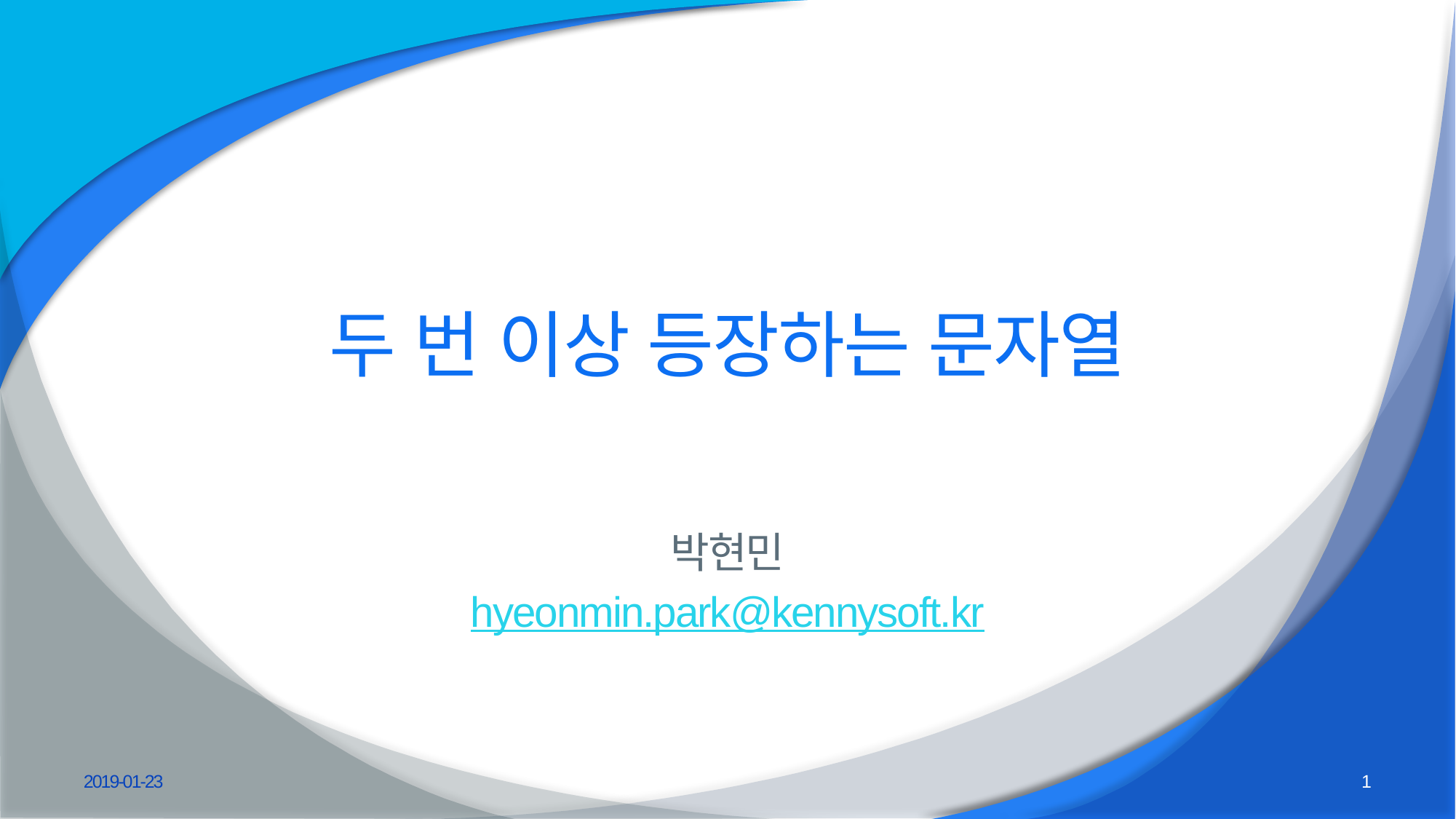

# 두 번 이상 등장하는 문자열

박현민
hyeonmin.park@kennysoft.kr
2019-01-23
1